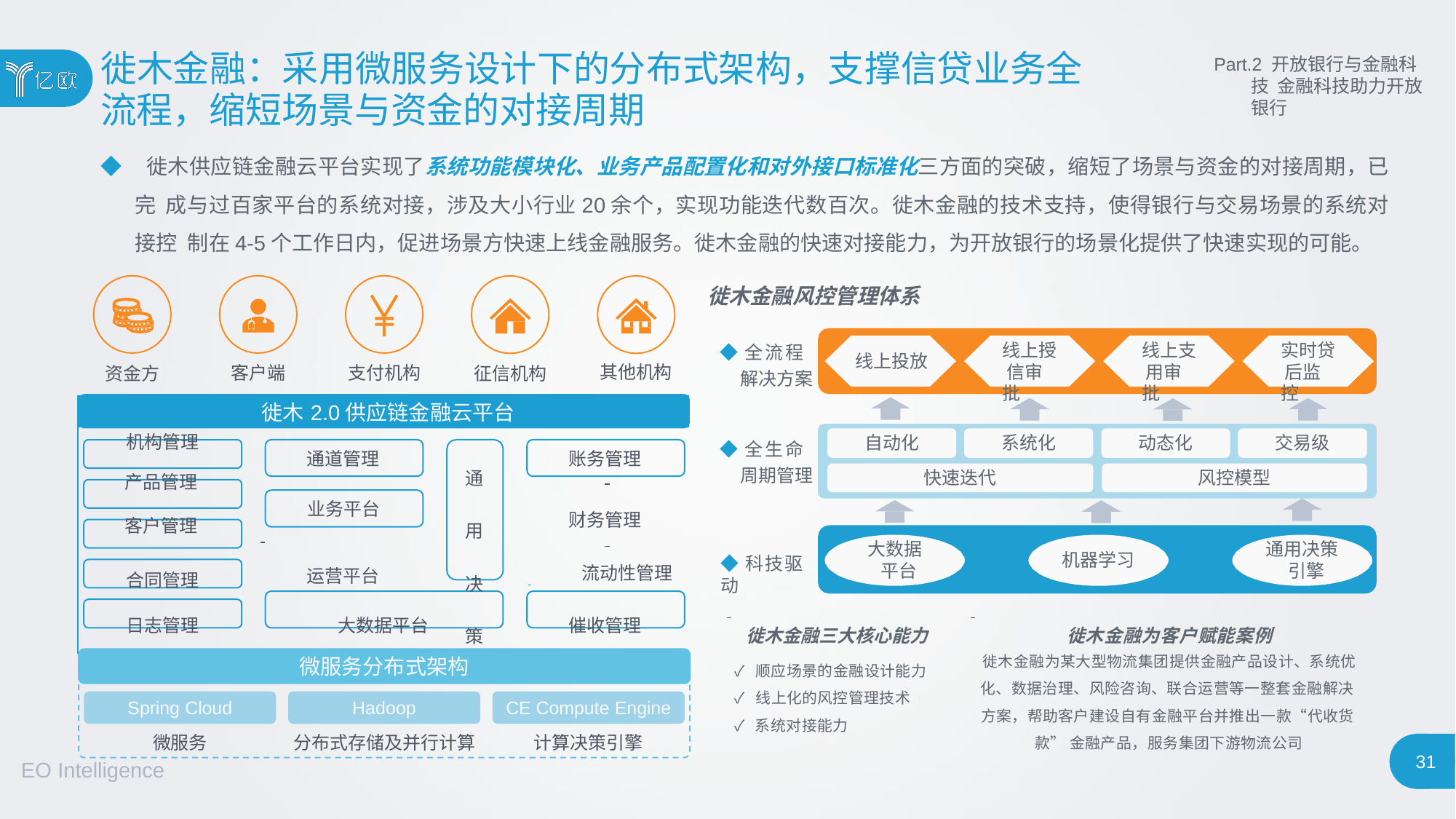

# 徙木金融：采用微服务设计下的分布式架构，支撑信贷业务全
流程，缩短场景与资金的对接周期
Part.2 开放银行与金融科技  金融科技助力开放银行

◆ 徙木供应链金融云平台实现了系统功能模块化、业务产品配置化和对外接口标准化三方面的突破，缩短了场景与资金的对接周期，已完  成与过百家平台的系统对接，涉及大小行业20余个，实现功能迭代数百次。徙木金融的技术支持，使得银行与交易场景的系统对接控  制在4-5个工作日内，促进场景方快速上线金融服务。徙木金融的快速对接能力，为开放银行的场景化提供了快速实现的可能。

徙木金融风控管理体系

◆全流程  解决方案
线上授  信审批
线上支  用审批
实时贷  后监控
线上投放
其他机构
支付机构
客户端
资金方
征信机构

| 徙木2.0供应链金融云平台 |  |  |  |
| --- | --- | --- | --- |
| 机构管理 | 通道管理 | 通 用 决 策 | 账务管理 |
| 产品管理 客户管理 | 业务平台 |  | 财务管理 |
| 合同管理 | 运营平台 |  | 流动性管理 |
| 日志管理 | 大数据平台 |  | 催收管理 |

自动化
系统化
动态化
交易级
◆全生命  周期管理

快速迭代
风控模型

大数据  平台
通用决策  引擎
机器学习
◆科技驱动

徙木金融三大核心能力
✓ 顺应场景的金融设计能力
✓ 线上化的风控管理技术
✓ 系统对接能力

徙木金融为客户赋能案例
徙木金融为某大型物流集团提供金融产品设计、系统优
化、数据治理、风险咨询、联合运营等一整套金融解决  方案，帮助客户建设自有金融平台并推出一款“代收货  款” 金融产品，服务集团下游物流公司

微服务分布式架构

Spring Cloud
微服务
Hadoop
分布式存储及并行计算
CE Compute Engine
计算决策引擎
31
EO Intelligence